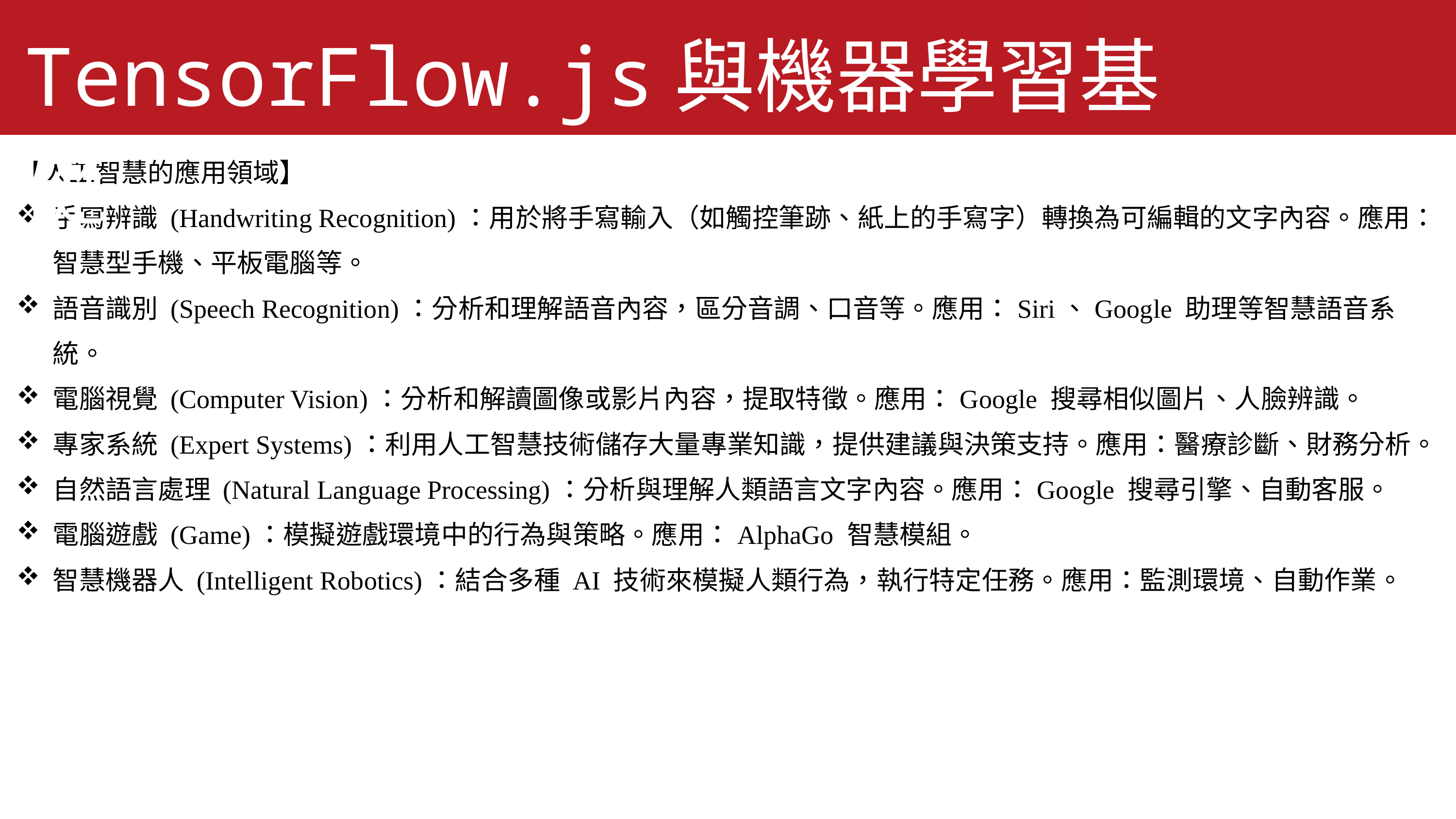

TensorFlow.js與機器學習基礎
【人工智慧的應用領域】
手寫辨識 (Handwriting Recognition)：用於將手寫輸入（如觸控筆跡、紙上的手寫字）轉換為可編輯的文字內容。應用：智慧型手機、平板電腦等。
語音識別 (Speech Recognition)：分析和理解語音內容，區分音調、口音等。應用：Siri、Google 助理等智慧語音系統。
電腦視覺 (Computer Vision)：分析和解讀圖像或影片內容，提取特徵。應用：Google 搜尋相似圖片、人臉辨識。
專家系統 (Expert Systems)：利用人工智慧技術儲存大量專業知識，提供建議與決策支持。應用：醫療診斷、財務分析。
自然語言處理 (Natural Language Processing)：分析與理解人類語言文字內容。應用：Google 搜尋引擎、自動客服。
電腦遊戲 (Game)：模擬遊戲環境中的行為與策略。應用：AlphaGo 智慧模組。
智慧機器人 (Intelligent Robotics)：結合多種 AI 技術來模擬人類行為，執行特定任務。應用：監測環境、自動作業。